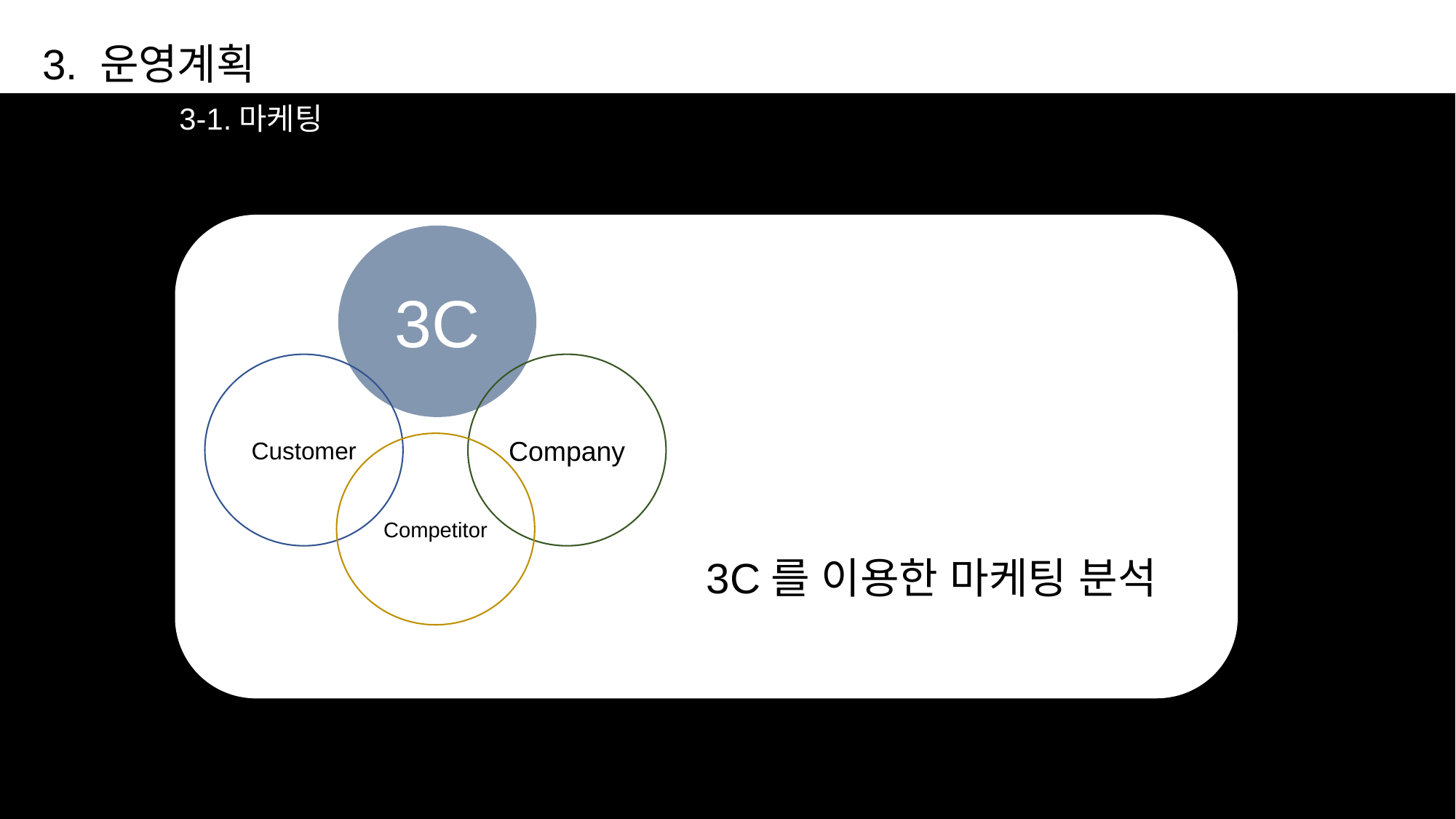

3. 운영계획
3-1.마케팅

3C
Customer
Company
Competitor
3C를 이용한 마케팅 분석